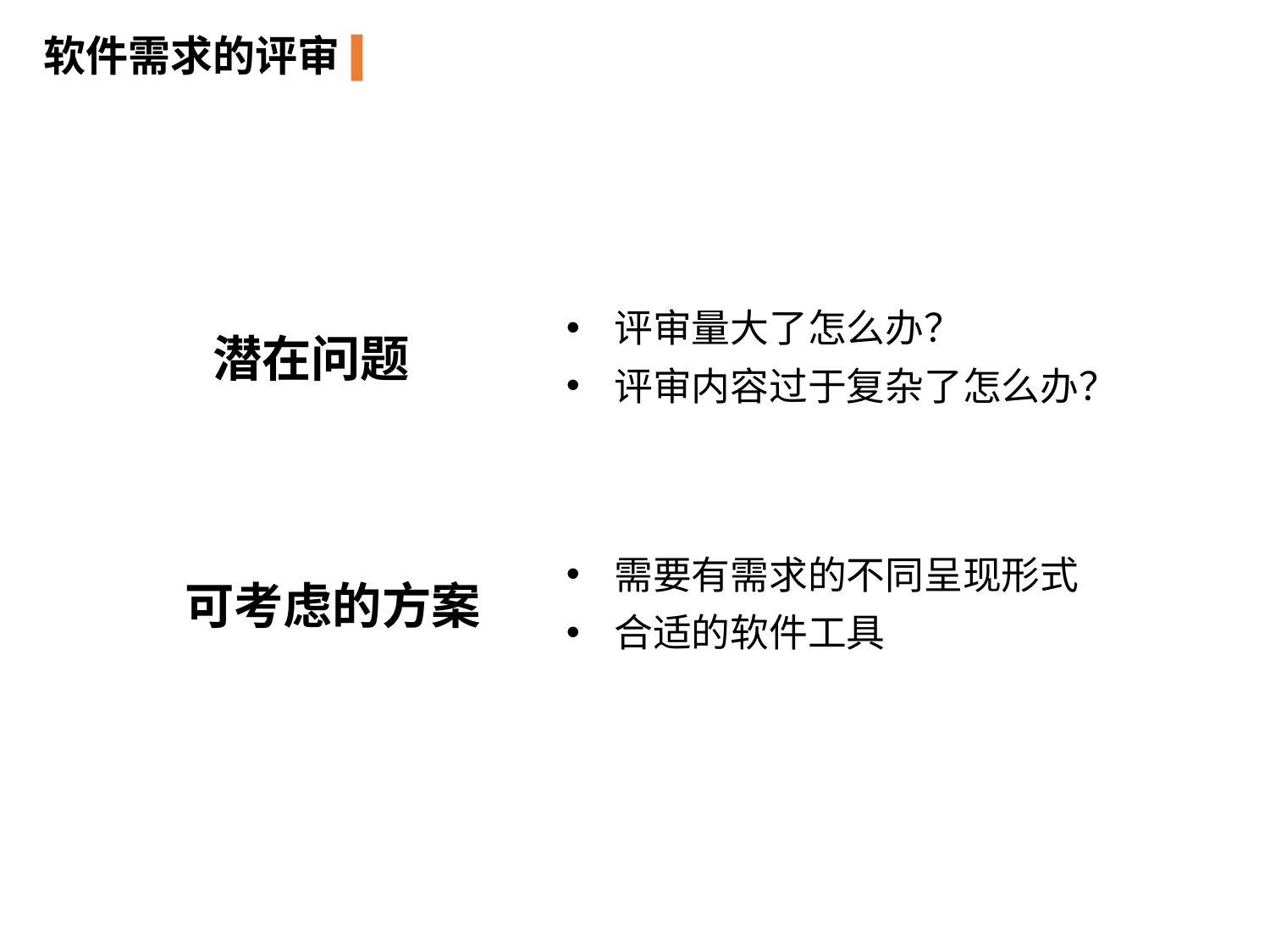

软件需求的评审

评审量大了怎么办？
评审内容过于复杂了怎么办？
潜在问题
需要有需求的不同呈现形式
合适的软件工具
可考虑的方案